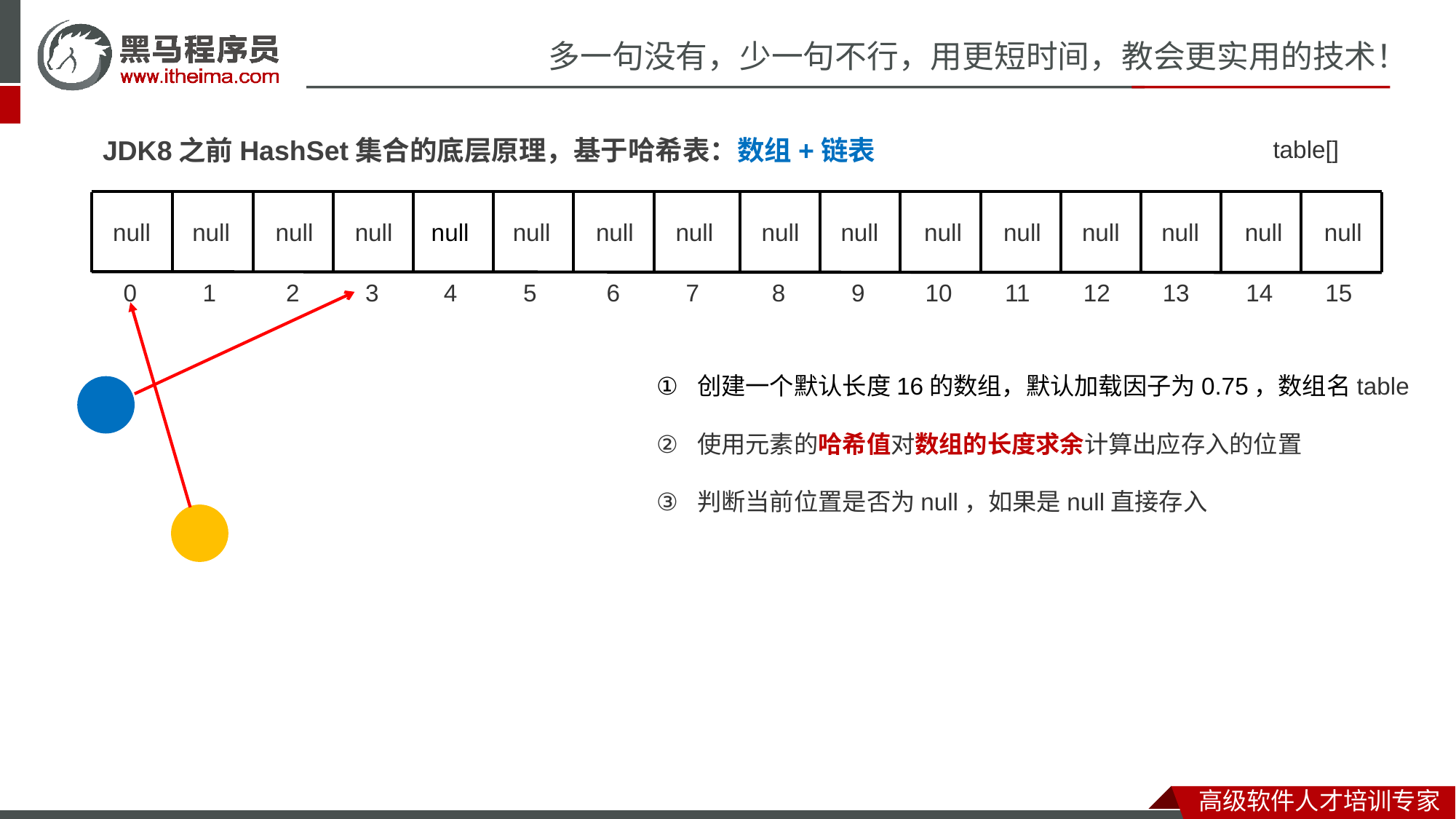

JDK8之前HashSet集合的底层原理，基于哈希表：数组+链表
table[]
null
null
null
null
null
null
null
null
null
null
null
null
null
null
null
null
0
1
2
3
4
5
6
7
8
9
10
11
12
13
14
15
创建一个默认长度16的数组，默认加载因子为0.75，数组名table
使用元素的哈希值对数组的长度求余计算出应存入的位置
判断当前位置是否为null，如果是null直接存入